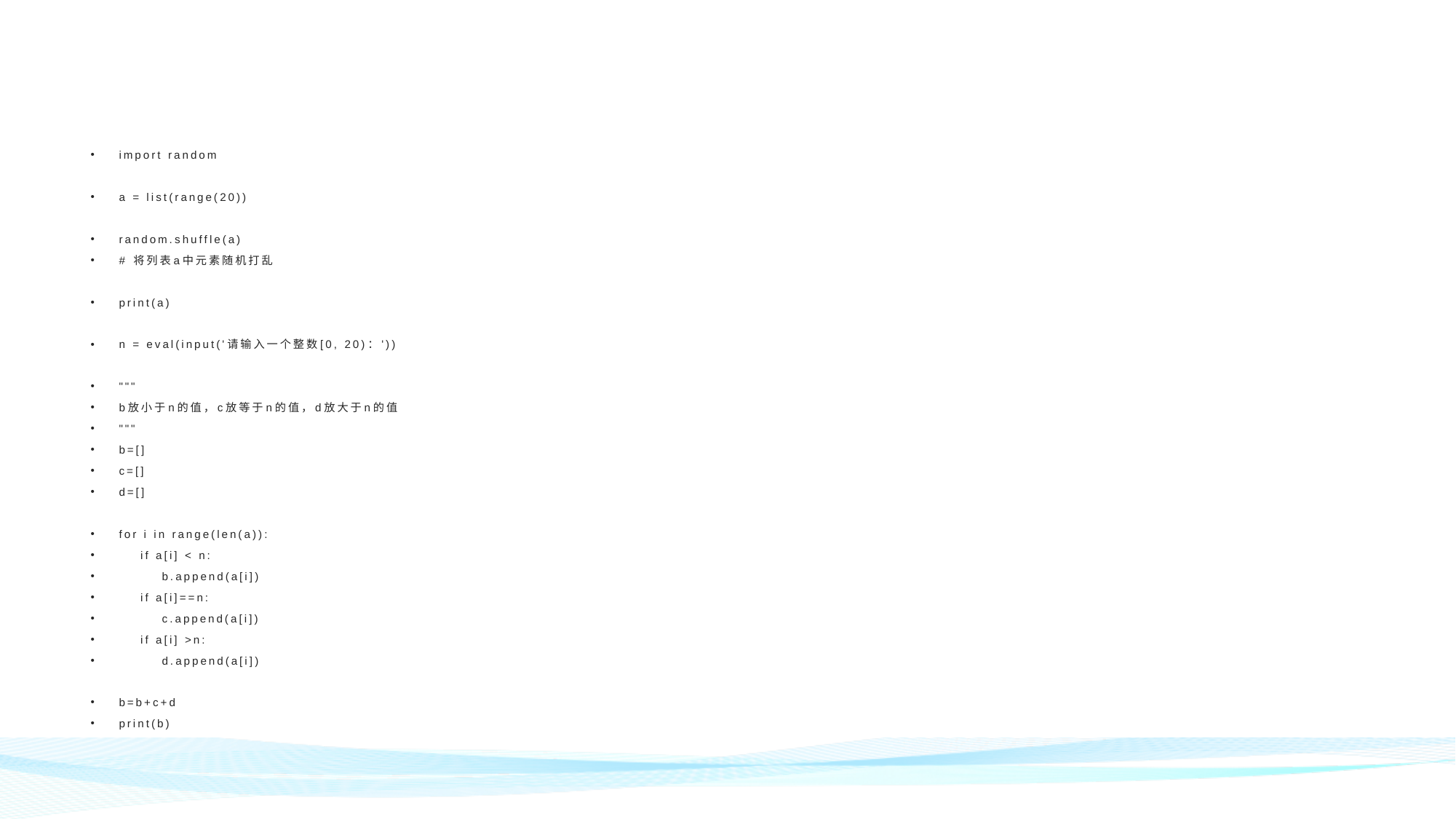

#
import random

a = list(range(20))

random.shuffle(a)
# 将列表a中元素随机打乱

print(a)

n = eval(input('请输入一个整数[0, 20)：'))

"""
b放小于n的值，c放等于n的值，d放大于n的值
"""
b=[]
c=[]
d=[]

for i in range(len(a)):
    if a[i] < n:
        b.append(a[i])
    if a[i]==n:
        c.append(a[i])
    if a[i] >n:
        d.append(a[i])

b=b+c+d
print(b)
89